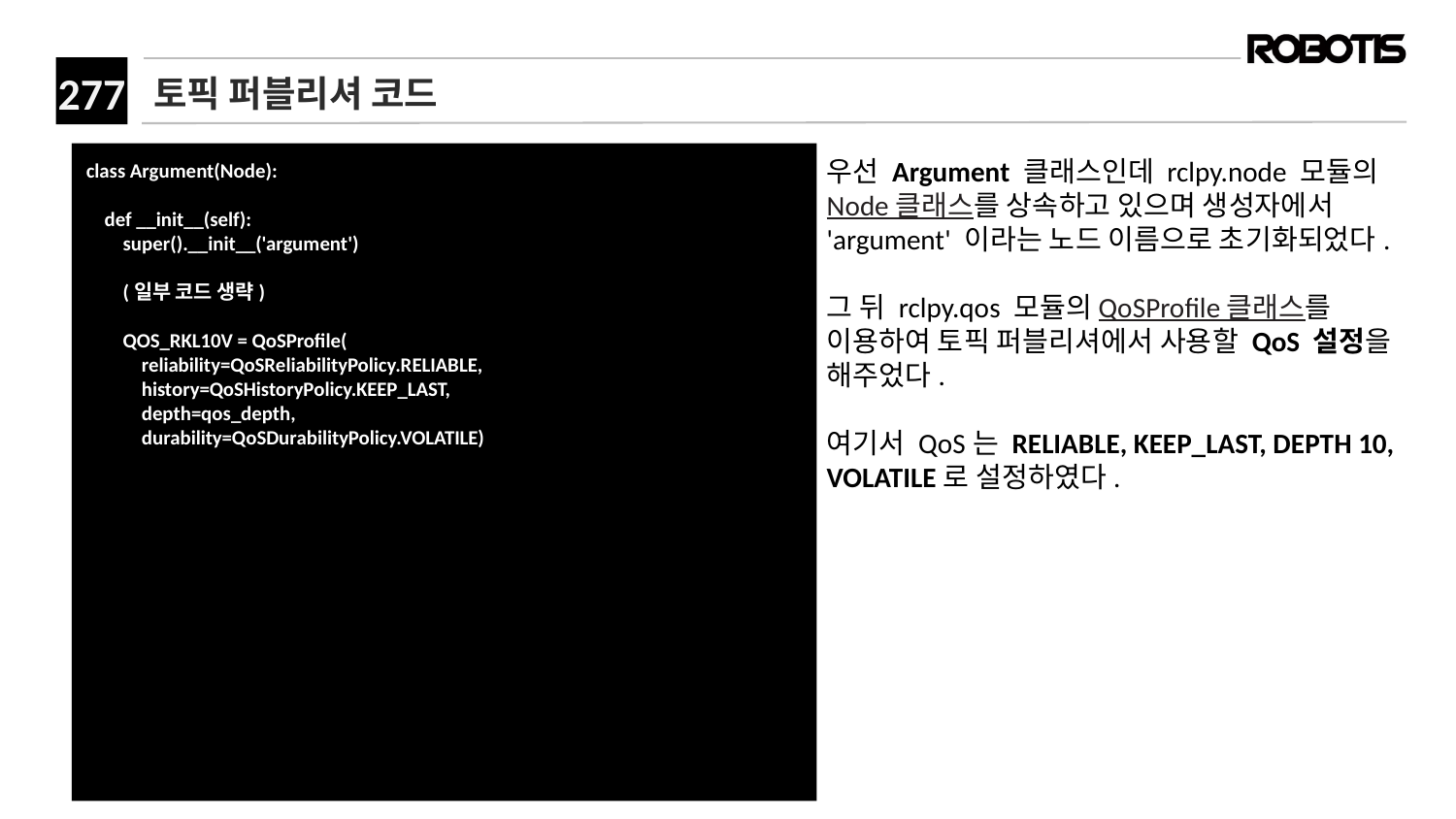

# 토픽 퍼블리셔 코드
class Argument(Node):

    def __init__(self):
        super().__init__('argument')

        (일부 코드 생략)

        QOS_RKL10V = QoSProfile(
            reliability=QoSReliabilityPolicy.RELIABLE,
            history=QoSHistoryPolicy.KEEP_LAST,
            depth=qos_depth,
            durability=QoSDurabilityPolicy.VOLATILE)

우선 Argument 클래스인데 rclpy.node 모듈의 Node 클래스를 상속하고 있으며 생성자에서 'argument' 이라는 노드 이름으로 초기화되었다.

그 뒤 rclpy.qos 모듈의 QoSProfile 클래스를 이용하여 토픽 퍼블리셔에서 사용할 QoS 설정을 해주었다.

여기서 QoS는 RELIABLE, KEEP_LAST, DEPTH 10, VOLATILE로 설정하였다.